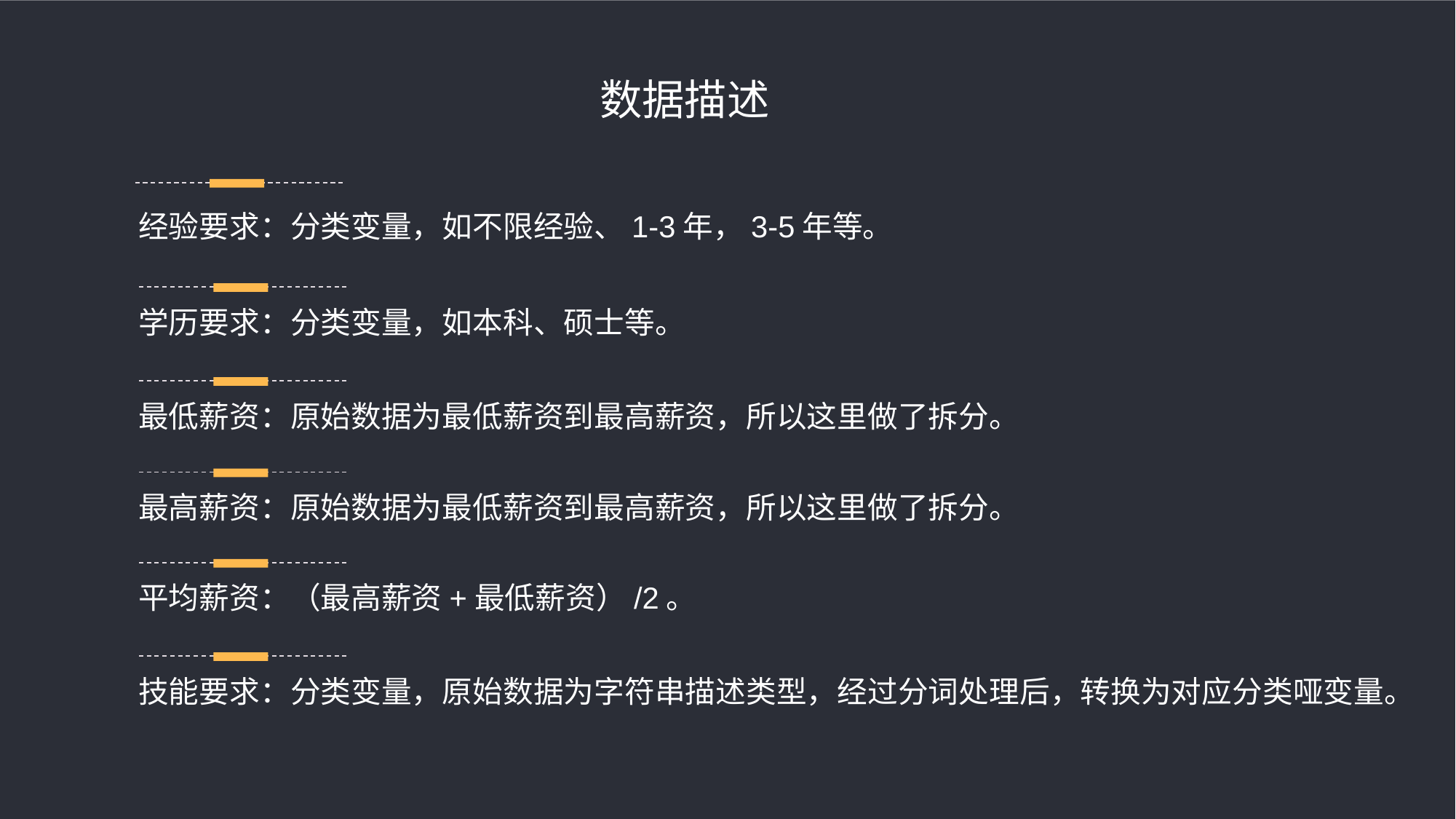

数据描述

经验要求：分类变量，如不限经验、1-3年，3-5年等。

学历要求：分类变量，如本科、硕士等。

最低薪资：原始数据为最低薪资到最高薪资，所以这里做了拆分。

最高薪资：原始数据为最低薪资到最高薪资，所以这里做了拆分。

平均薪资：（最高薪资+最低薪资）/2。

技能要求：分类变量，原始数据为字符串描述类型，经过分词处理后，转换为对应分类哑变量。